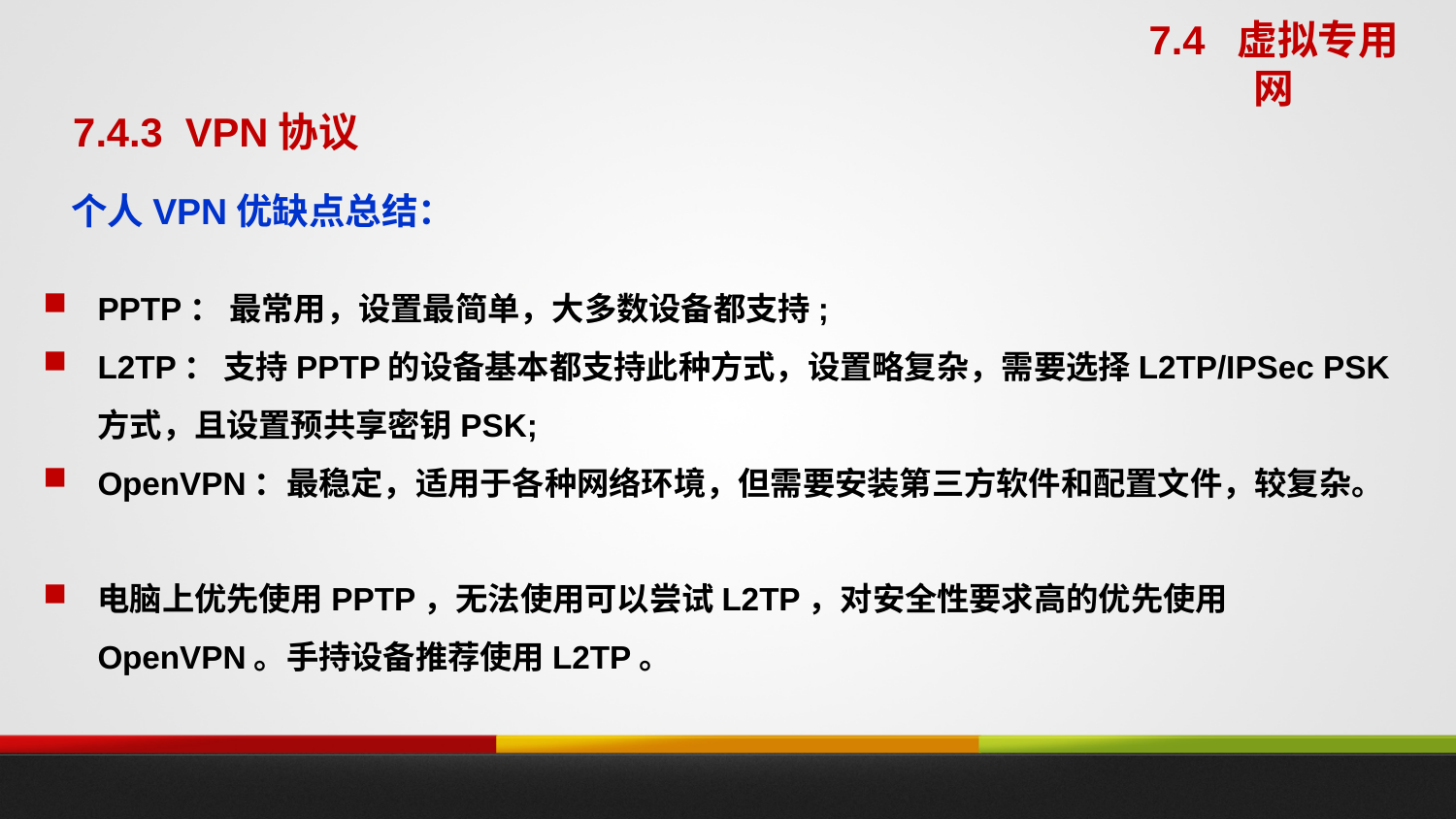

7.4  虚拟专用网
7.4.3  VPN协议
个人VPN优缺点总结：
PPTP： 最常用，设置最简单，大多数设备都支持;
L2TP： 支持PPTP的设备基本都支持此种方式，设置略复杂，需要选择L2TP/IPSec PSK方式，且设置预共享密钥PSK;
OpenVPN：最稳定，适用于各种网络环境，但需要安装第三方软件和配置文件，较复杂。

电脑上优先使用PPTP，无法使用可以尝试L2TP，对安全性要求高的优先使用OpenVPN。手持设备推荐使用L2TP。